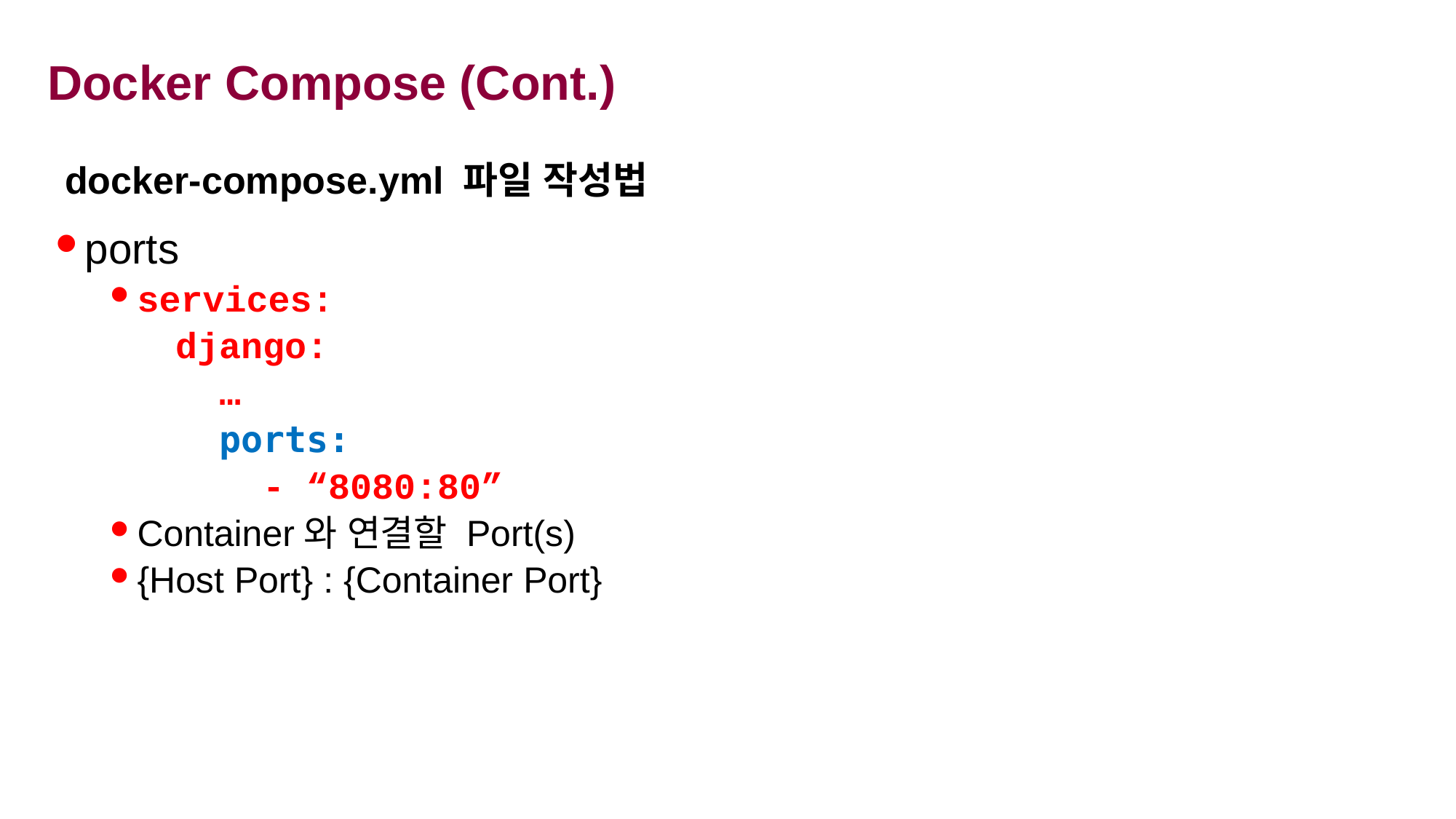

# Docker Compose (Cont.)
docker-compose.yml 파일 작성법
ports
services:
   django:
     …
     ports:
       - “8080:80”
Container와 연결할 Port(s)
{Host Port} : {Container Port}